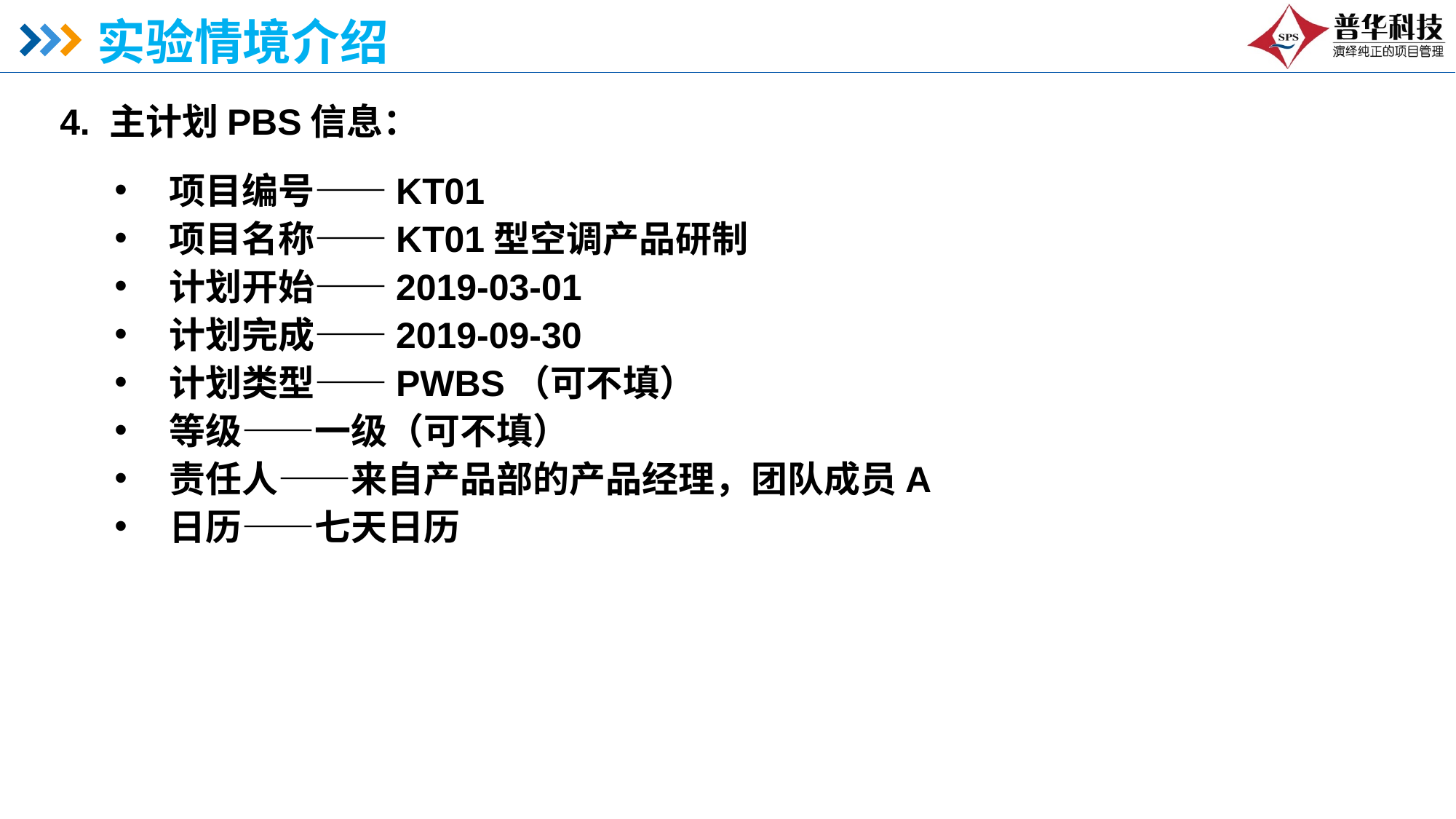

# 实验情境介绍
4. 主计划PBS信息：

项目编号——KT01
项目名称——KT01型空调产品研制
计划开始——2019-03-01
计划完成——2019-09-30
计划类型——PWBS（可不填）
等级——一级（可不填）
责任人——来自产品部的产品经理，团队成员A
日历——七天日历